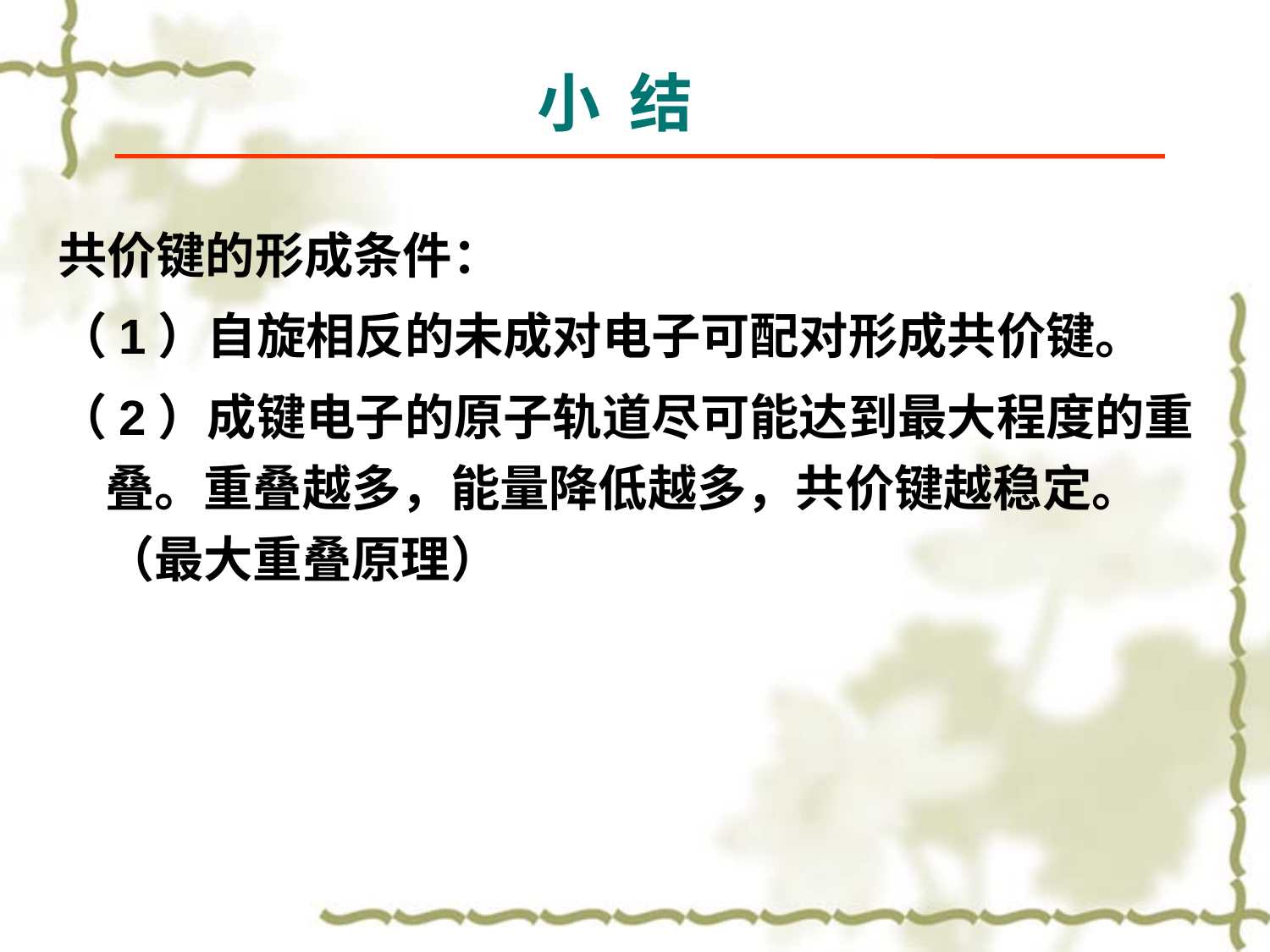

# 小  结

共价键的形成条件：
（1）自旋相反的未成对电子可配对形成共价键。
（2）成键电子的原子轨道尽可能达到最大程度的重叠。重叠越多，能量降低越多，共价键越稳定。（最大重叠原理）